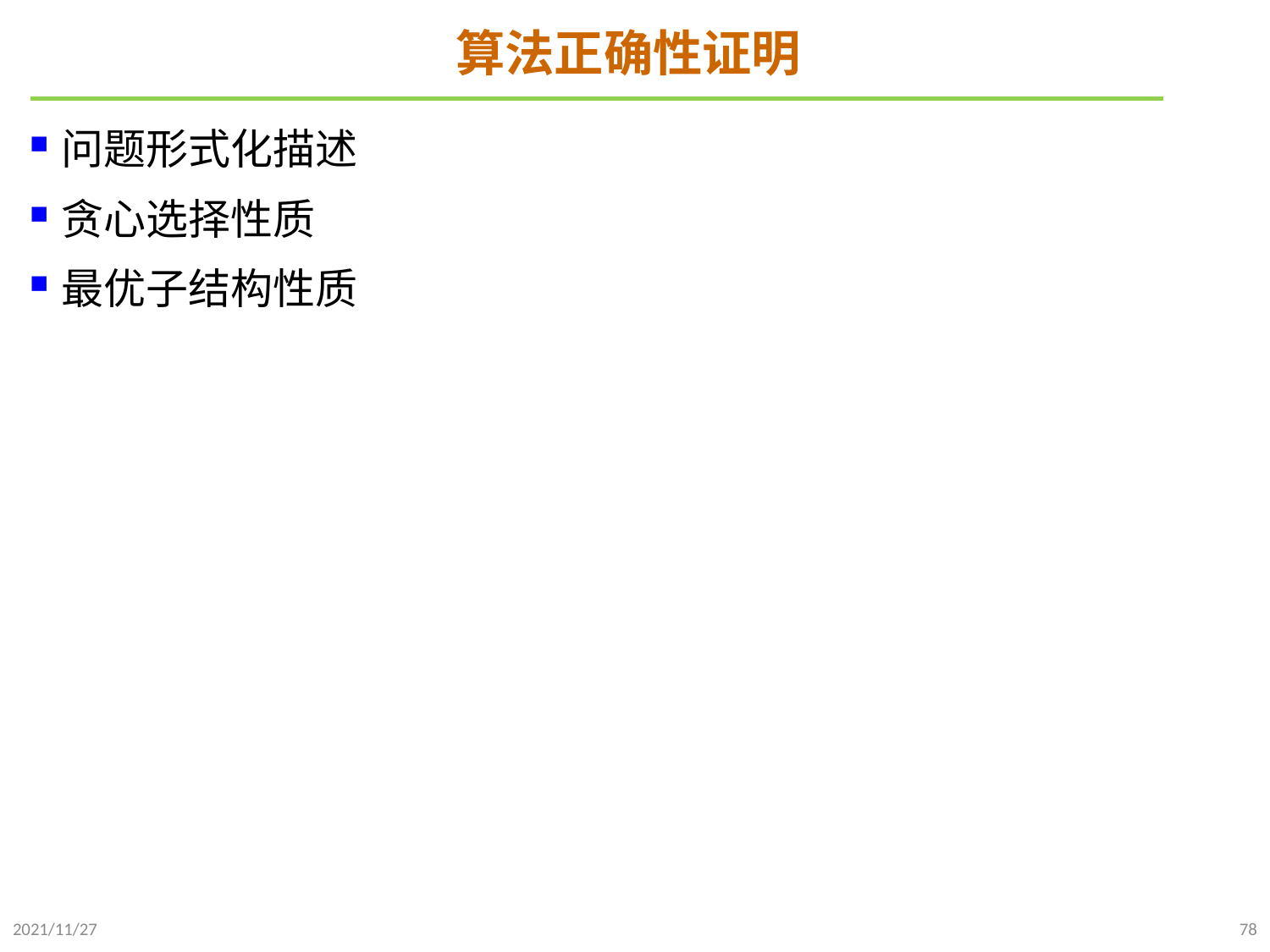

# 算法正确性证明
问题形式化描述
贪心选择性质
最优子结构性质

2021/11/27
78